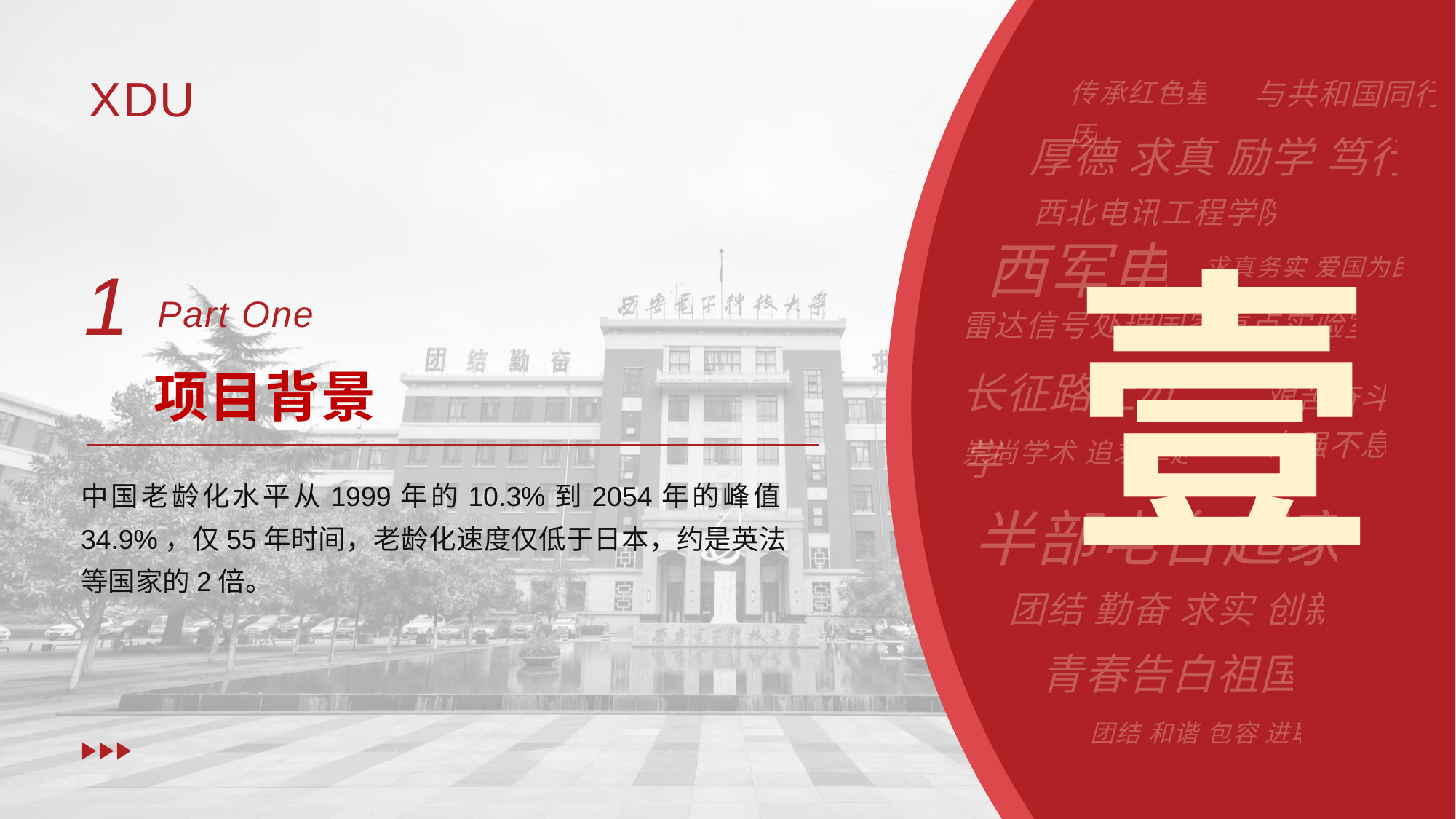

1
Part One
项目背景
中国老龄化水平从1999年的10.3%到2054年的峰值34.9%，仅55年时间，老龄化速度仅低于日本，约是英法等国家的2倍。
壹